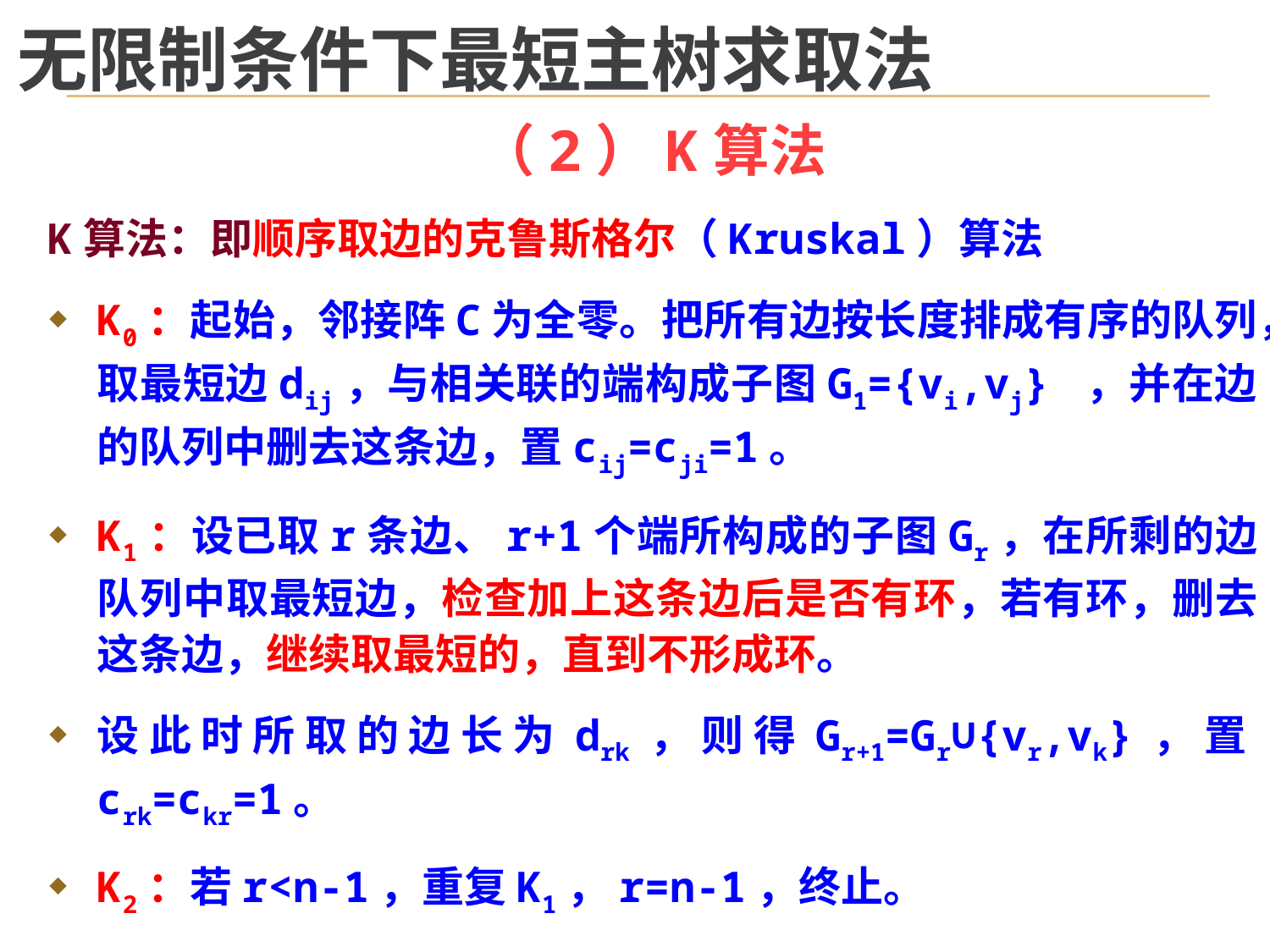

无限制条件下最短主树求取法
（2）K算法
K算法：即顺序取边的克鲁斯格尔（Kruskal）算法
K0：起始，邻接阵C为全零。把所有边按长度排成有序的队列，取最短边dij，与相关联的端构成子图G1={vi,vj} ，并在边的队列中删去这条边，置cij=cji=1。
K1：设已取r条边、r+1个端所构成的子图Gr，在所剩的边队列中取最短边，检查加上这条边后是否有环，若有环，删去这条边，继续取最短的，直到不形成环。
设此时所取的边长为drk，则得Gr+1=Gr∪{vr,vk}，置crk=ckr=1。
K2：若r<n-1，重复K1，r=n-1，终止。